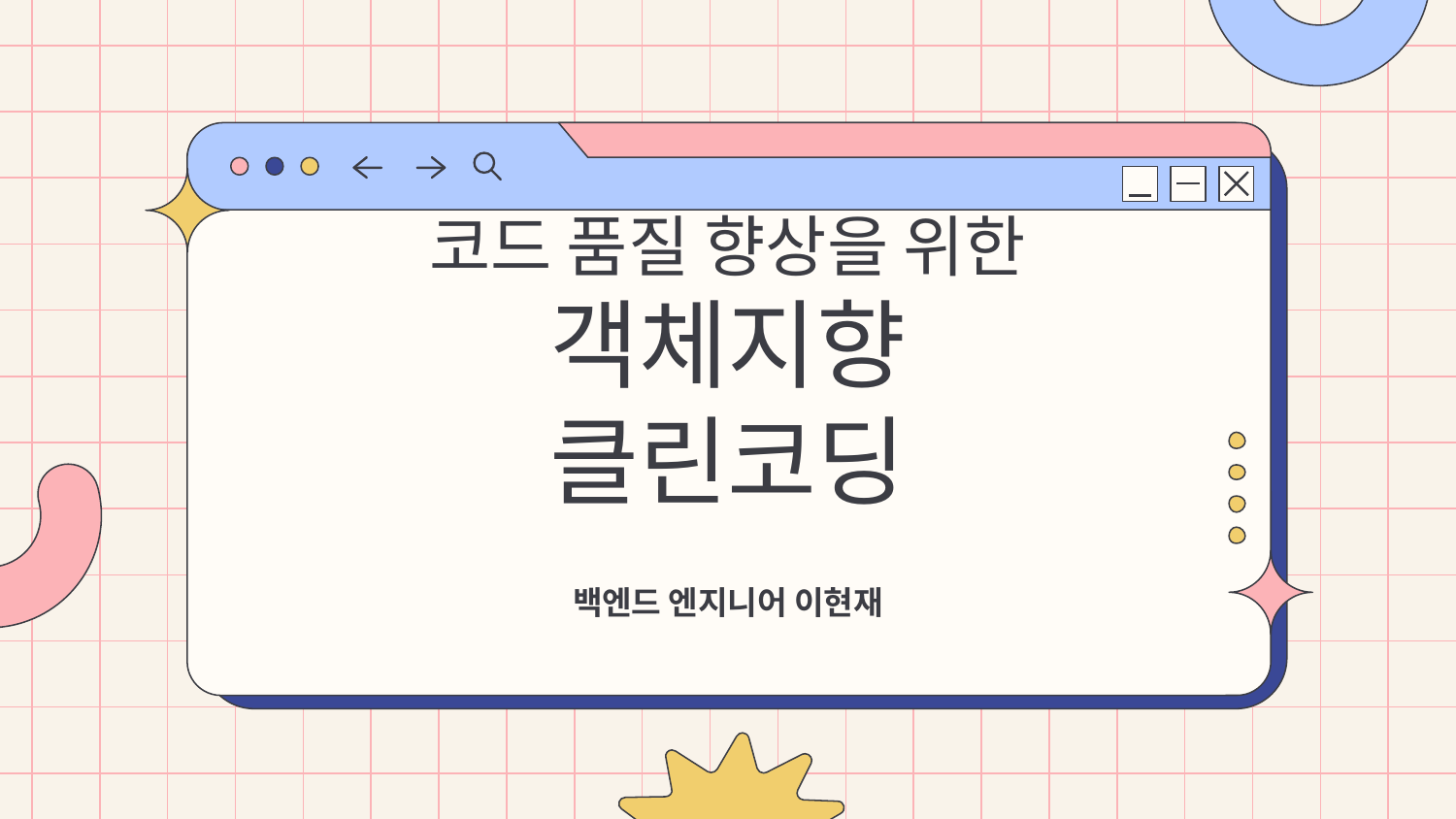

# 코드 품질 향상을 위한 객체지향 클린코딩

백엔드 엔지니어 이현재